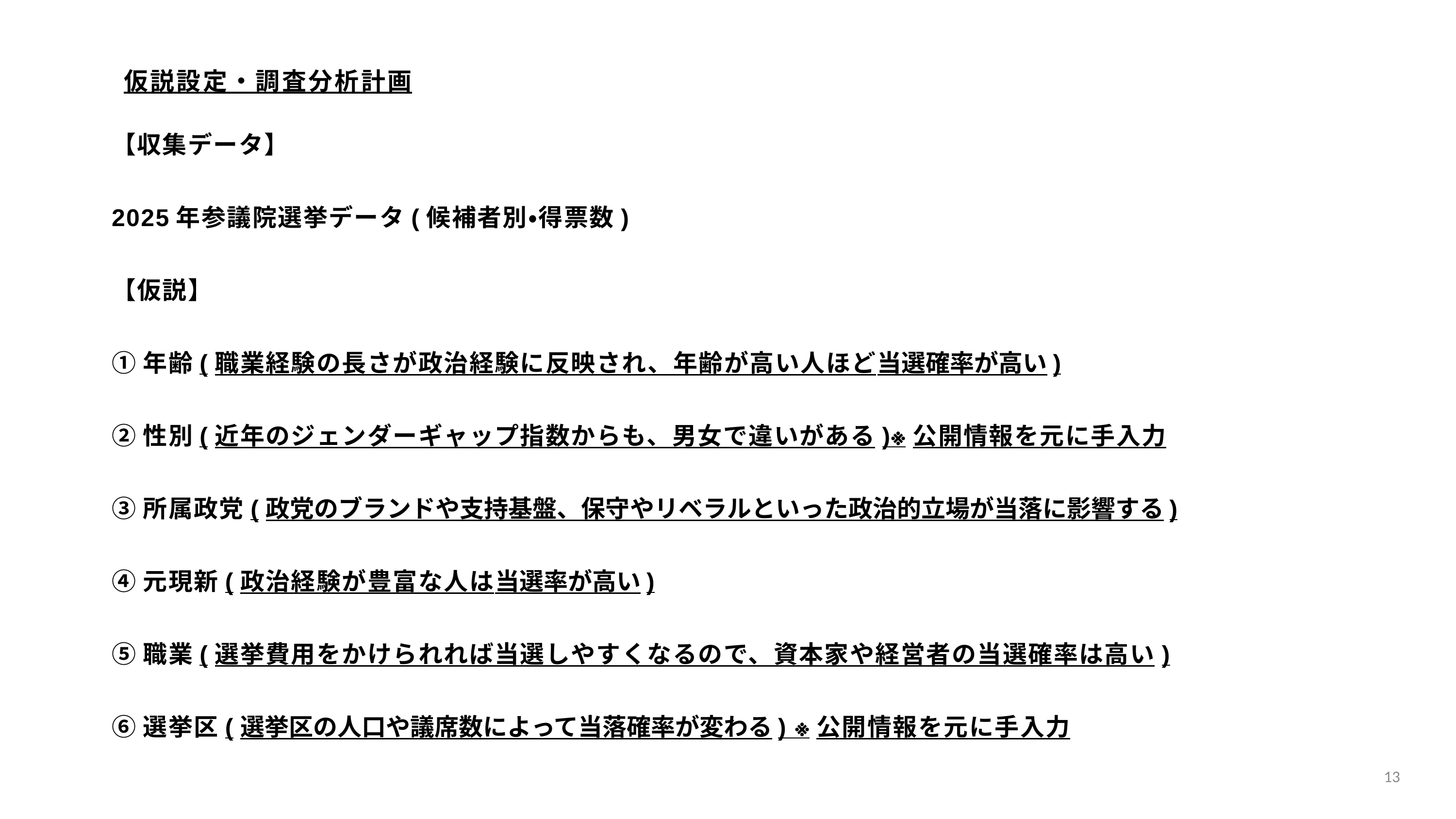

仮説設定・調査分析計画
【収集データ】
2025年参議院選挙データ(候補者別・得票数)
【仮説】
①年齢(職業経験の長さが政治経験に反映され、年齢が高い人ほど当選確率が高い)
②性別(近年のジェンダーギャップ指数からも、男女で違いがある)※公開情報を元に手入力
③所属政党(政党のブランドや支持基盤、保守やリベラルといった政治的立場が当落に影響する)
④元現新(政治経験が豊富な人は当選率が高い)
⑤職業(選挙費用をかけられれば当選しやすくなるので、資本家や経営者の当選確率は高い)
⑥選挙区(選挙区の人口や議席数によって当落確率が変わる) ※公開情報を元に手入力
13